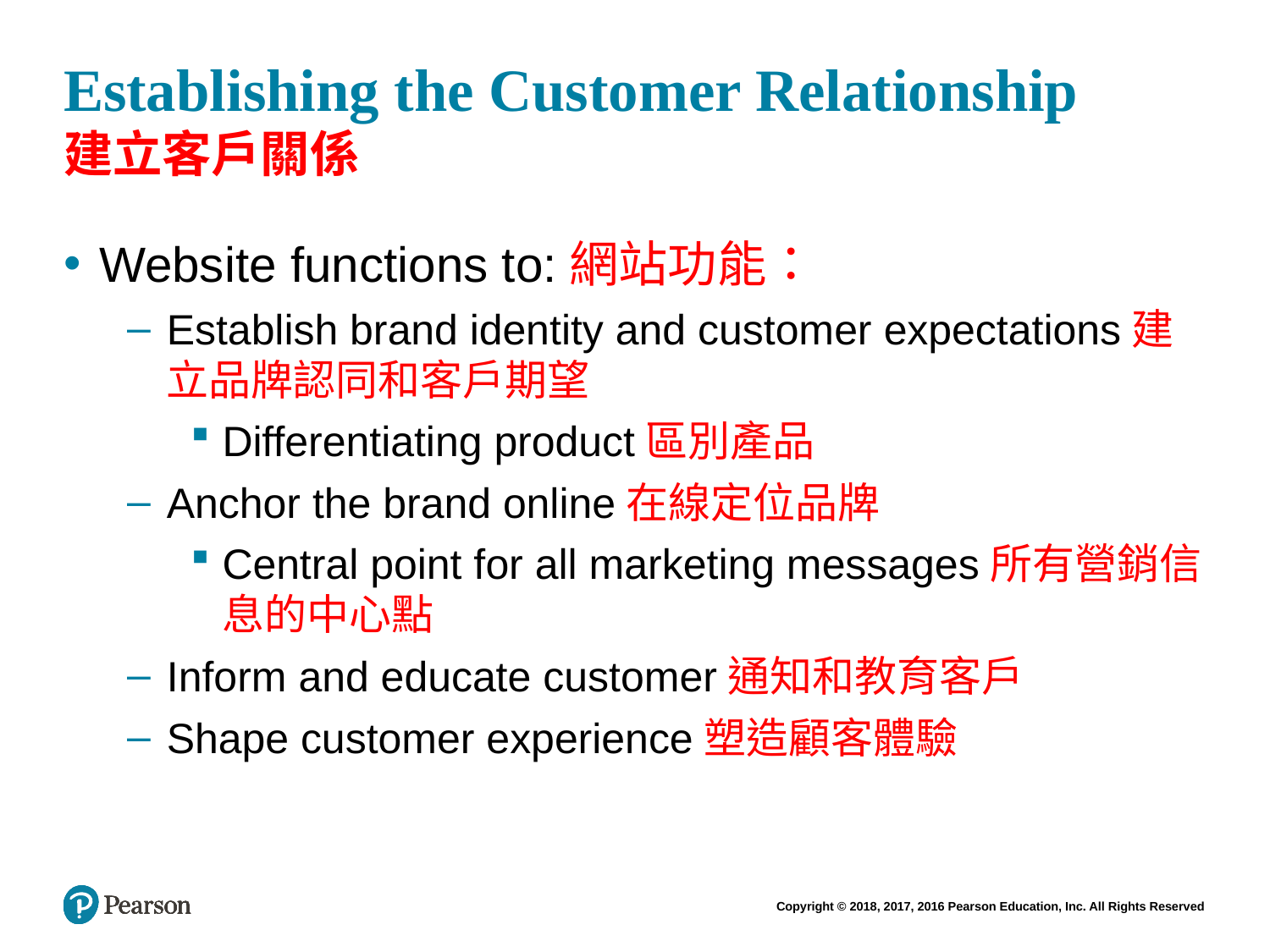

# Establishing the Customer Relationship 建立客戶關係
Website functions to:網站功能：
Establish brand identity and customer expectations建立品牌認同和客戶期望
Differentiating product區別產品
Anchor the brand online在線定位品牌
Central point for all marketing messages所有營銷信息的中心點
Inform and educate customer通知和教育客戶
Shape customer experience塑造顧客體驗